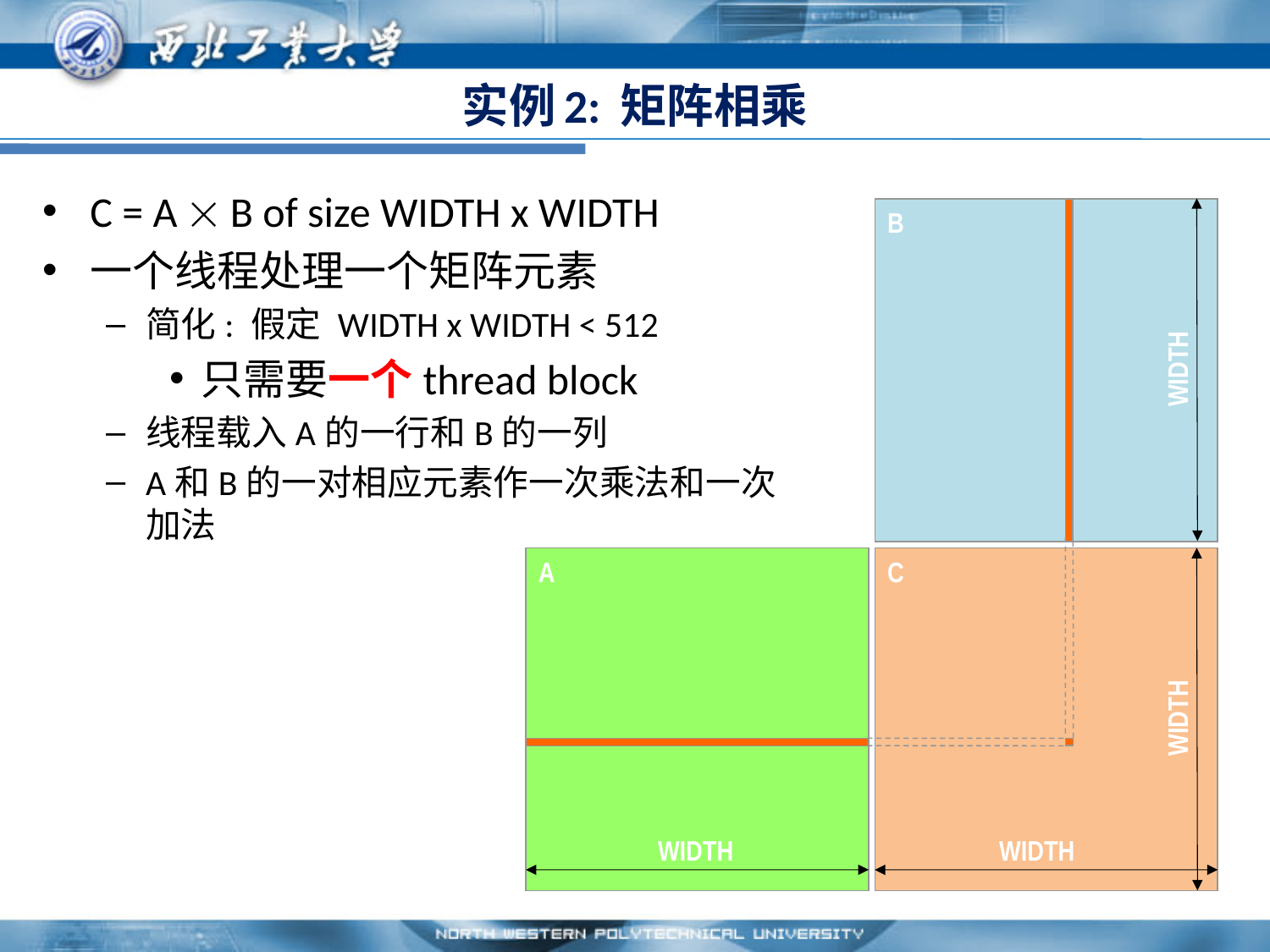

# 实例2: 矩阵相乘
C = A × B of size WIDTH x WIDTH
一个线程处理一个矩阵元素
简化: 假定 WIDTH x WIDTH < 512
只需要一个thread block
线程载入A的一行和B的一列
A和B的一对相应元素作一次乘法和一次加法

B

WIDTH

A
C

WIDTH

WIDTH
WIDTH